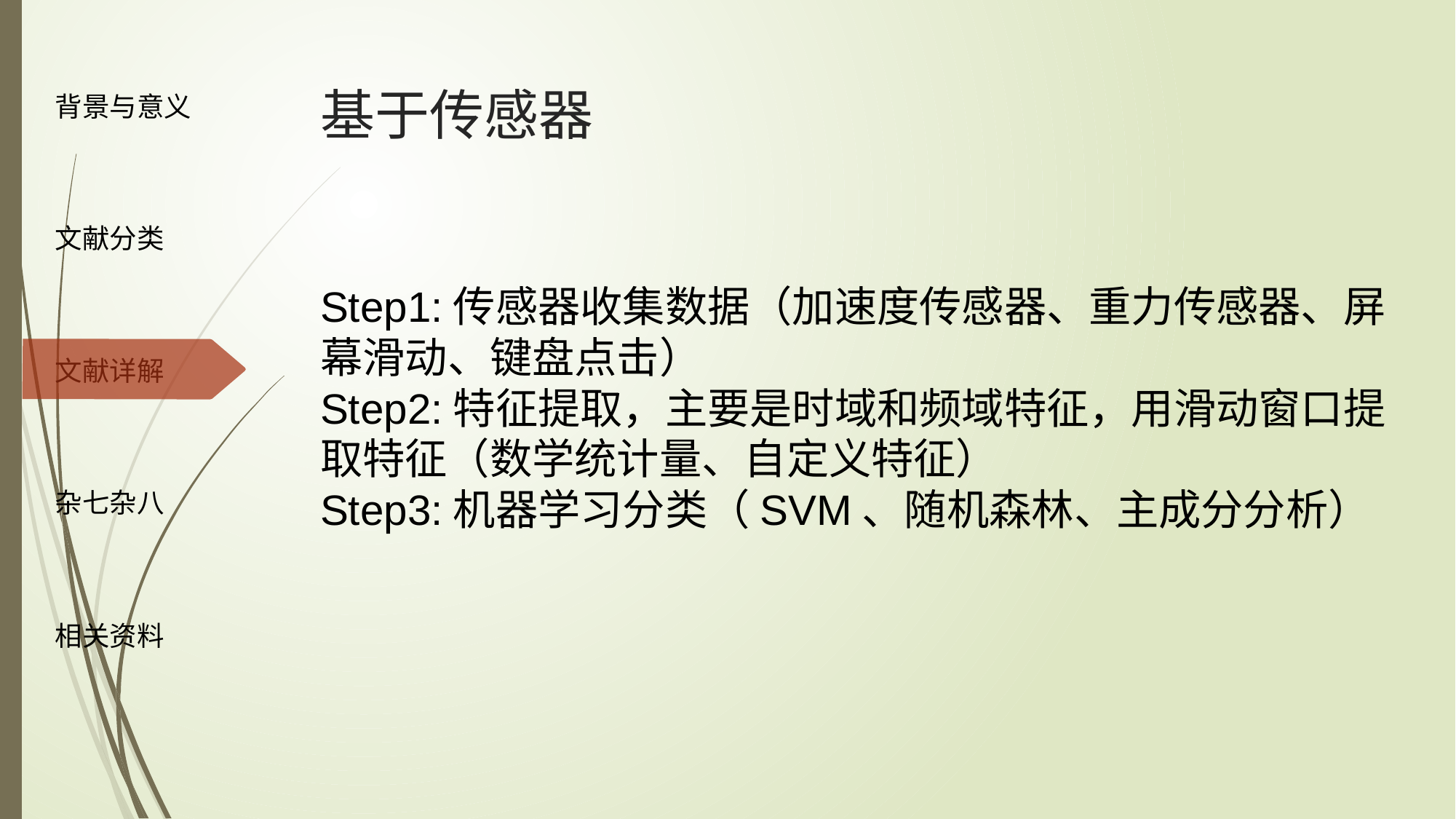

# 基于传感器
Step1:传感器收集数据（加速度传感器、重力传感器、屏幕滑动、键盘点击）
Step2:特征提取，主要是时域和频域特征，用滑动窗口提取特征（数学统计量、自定义特征）
Step3:机器学习分类（SVM、随机森林、主成分分析）